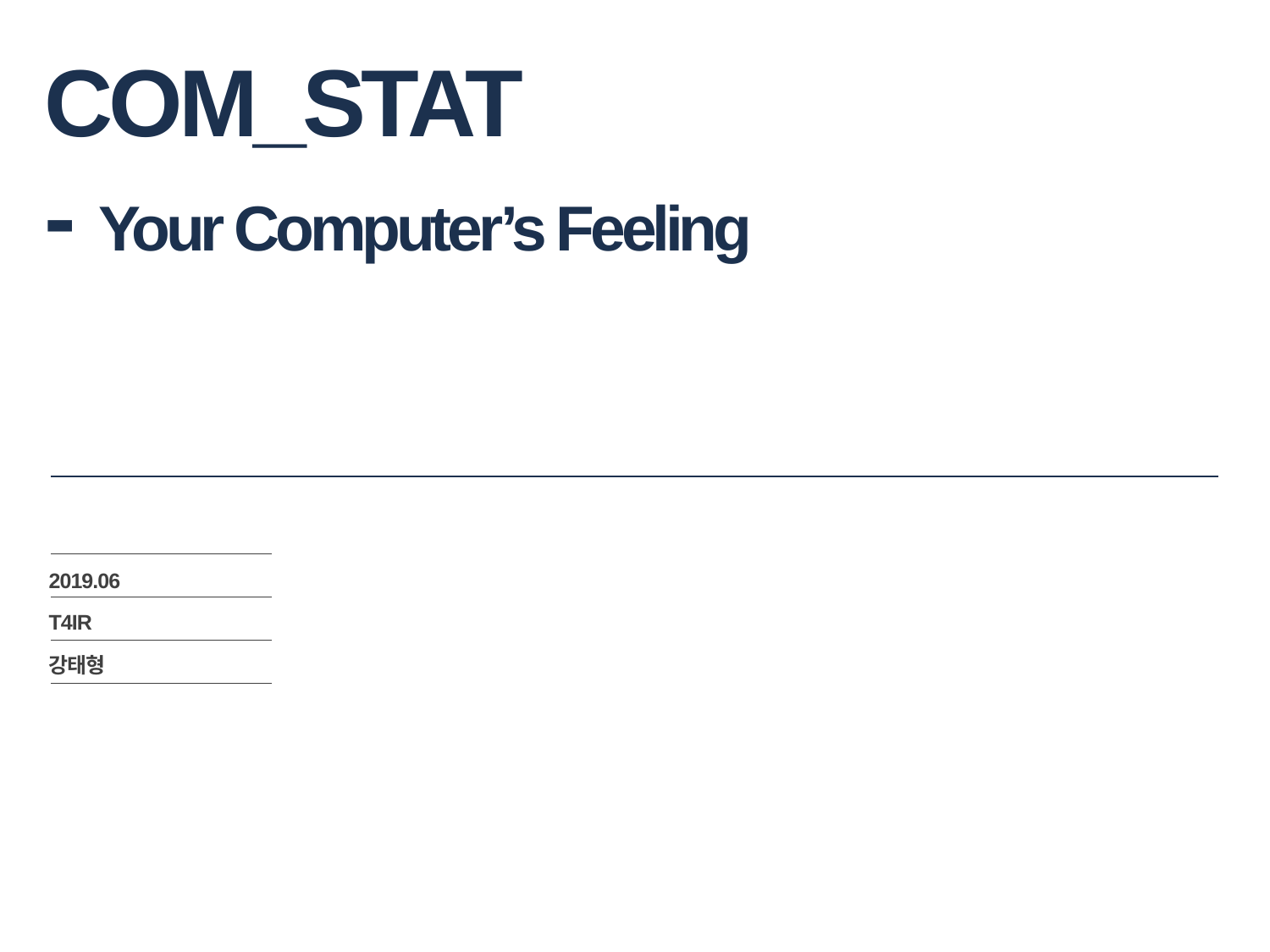

# COM_STAT - Your Computer’s Feeling
2019.06
T4IR
강태형